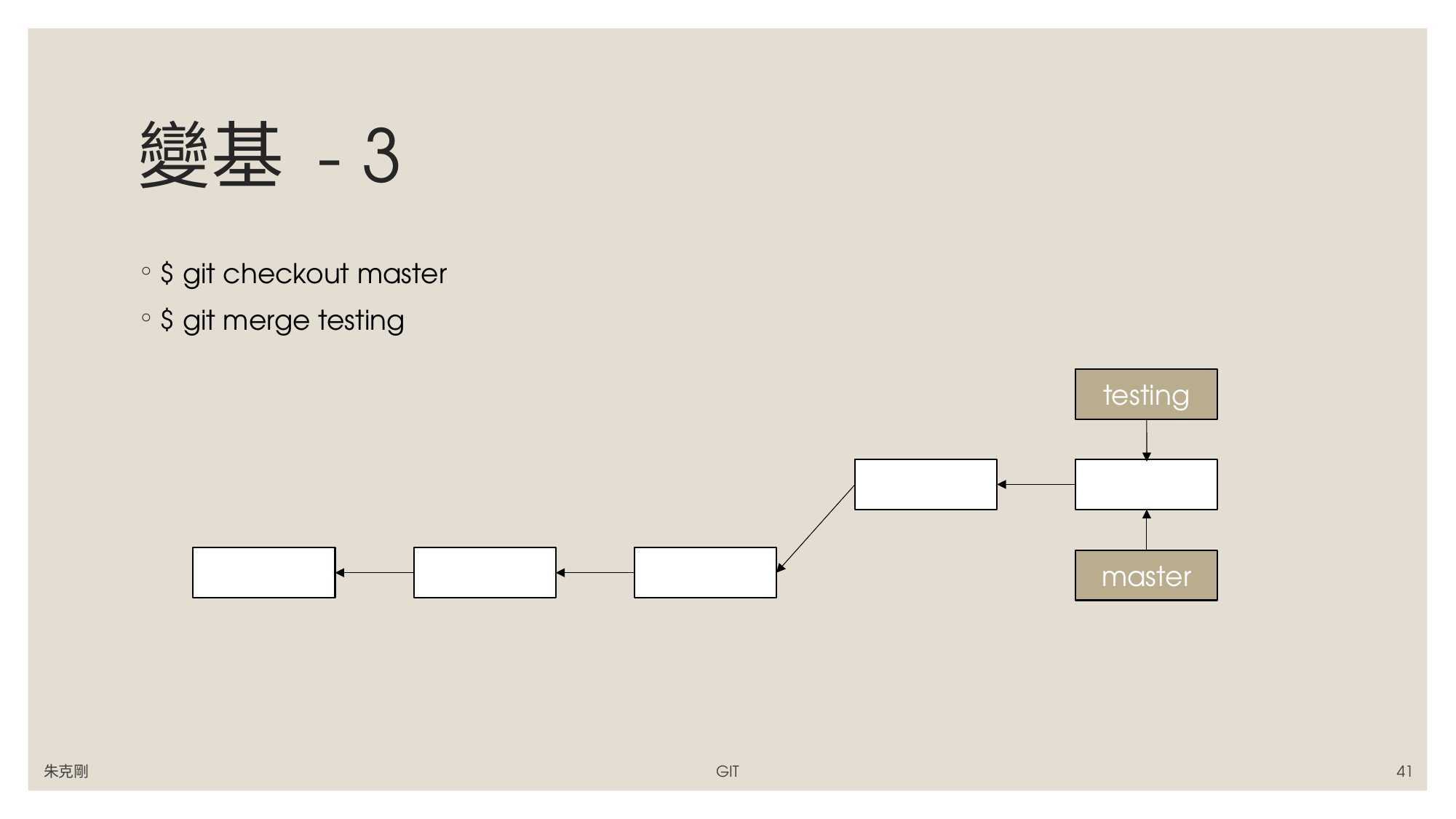

# 變基 - 3
$ git checkout master
$ git merge testing
testing

master
朱克剛
GIT
41